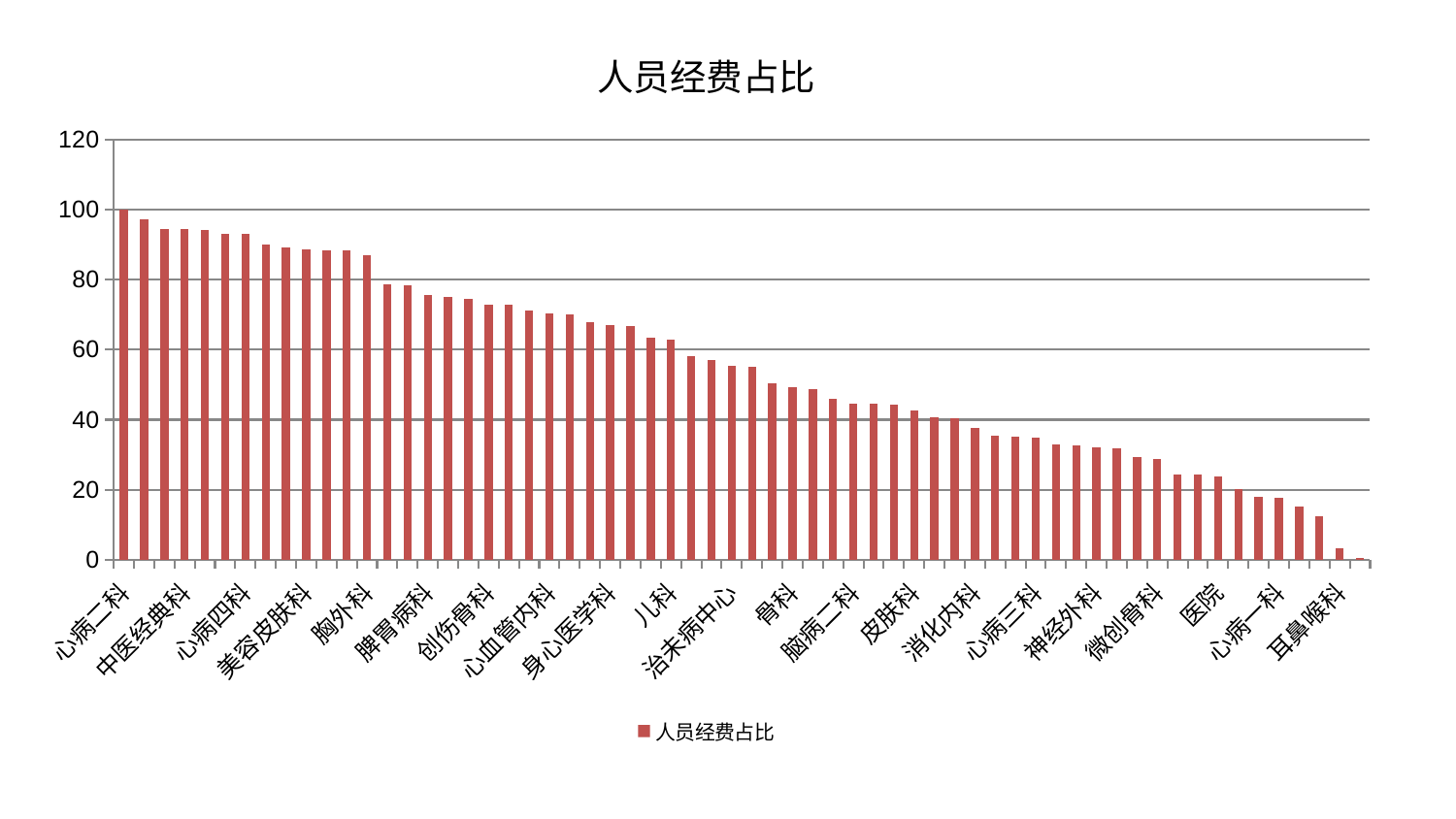

### Chart: 人员经费占比

| Category | 人员经费占比 |
|---|---|
| 心病二科 | 100.0 |
| 脊柱骨科 | 97.33425438449599 |
| 肝病科 | 94.50820570019076 |
| 中医经典科 | 94.41528000179427 |
| 内分泌科 | 94.3228795238333 |
| 肾脏内科 | 93.11193606321302 |
| 心病四科 | 93.00482133999054 |
| 肾病科 | 90.03986386003477 |
| 泌尿外科 | 89.2879563154384 |
| 美容皮肤科 | 88.59054693551923 |
| 普通外科 | 88.31944385385707 |
| 小儿推拿科 | 88.24737676012685 |
| 胸外科 | 87.00958291952882 |
| 风湿病科 | 78.58930983810092 |
| 西区重症医学科 | 78.37577792998545 |
| 脾胃病科 | 75.56630740402328 |
| 综合内科 | 75.20448223903104 |
| 运动损伤骨科 | 74.5198875304796 |
| 创伤骨科 | 72.89689032742912 |
| 针灸科 | 72.79055453505335 |
| 产科 | 71.16454179820028 |
| 心血管内科 | 70.50063343337833 |
| 周围血管科 | 70.17932292934738 |
| 推拿科 | 67.81415856273038 |
| 身心医学科 | 67.15261131303747 |
| 乳腺甲状腺外科 | 66.83849656289038 |
| 重症医学科 | 63.36154665434676 |
| 儿科 | 62.78839101208257 |
| 东区重症医学科 | 58.13046845410242 |
| 男科 | 57.1155453050221 |
| 治未病中心 | 55.48030668802817 |
| 妇科妇二科合并 | 55.08826874275696 |
| 神经内科 | 50.46806356108937 |
| 骨科 | 49.17948330437238 |
| 中医外治中心 | 48.714339556801505 |
| 显微骨科 | 46.00794381545906 |
| 脑病二科 | 44.70560297585925 |
| 老年医学科 | 44.44403229194402 |
| 肛肠科 | 44.272159159284385 |
| 皮肤科 | 42.59851606164069 |
| 妇科 | 40.70362929110883 |
| 脾胃科消化科合并 | 40.50615575432296 |
| 消化内科 | 37.55840418330077 |
| 血液科 | 35.497739775913736 |
| 妇二科 | 35.23683117497732 |
| 心病三科 | 34.861617499373175 |
| 东区肾病科 | 32.98763576265018 |
| 小儿骨科 | 32.608537314799435 |
| 神经外科 | 32.15683389280424 |
| 口腔科 | 31.963224449734906 |
| 肿瘤内科 | 29.292708508268273 |
| 微创骨科 | 28.897114560737197 |
| 康复科 | 24.3401025261934 |
| 呼吸内科 | 24.275065986888556 |
| 医院 | 23.657490459661393 |
| 脑病三科 | 20.254376136753365 |
| 眼科 | 17.95107426769461 |
| 心病一科 | 17.58620766585501 |
| 脑病一科 | 15.190705655696762 |
| 关节骨科 | 12.330495695913283 |
| 耳鼻喉科 | 3.3526644440117614 |
| 肝胆外科 | 0.3781593141186654 |
208